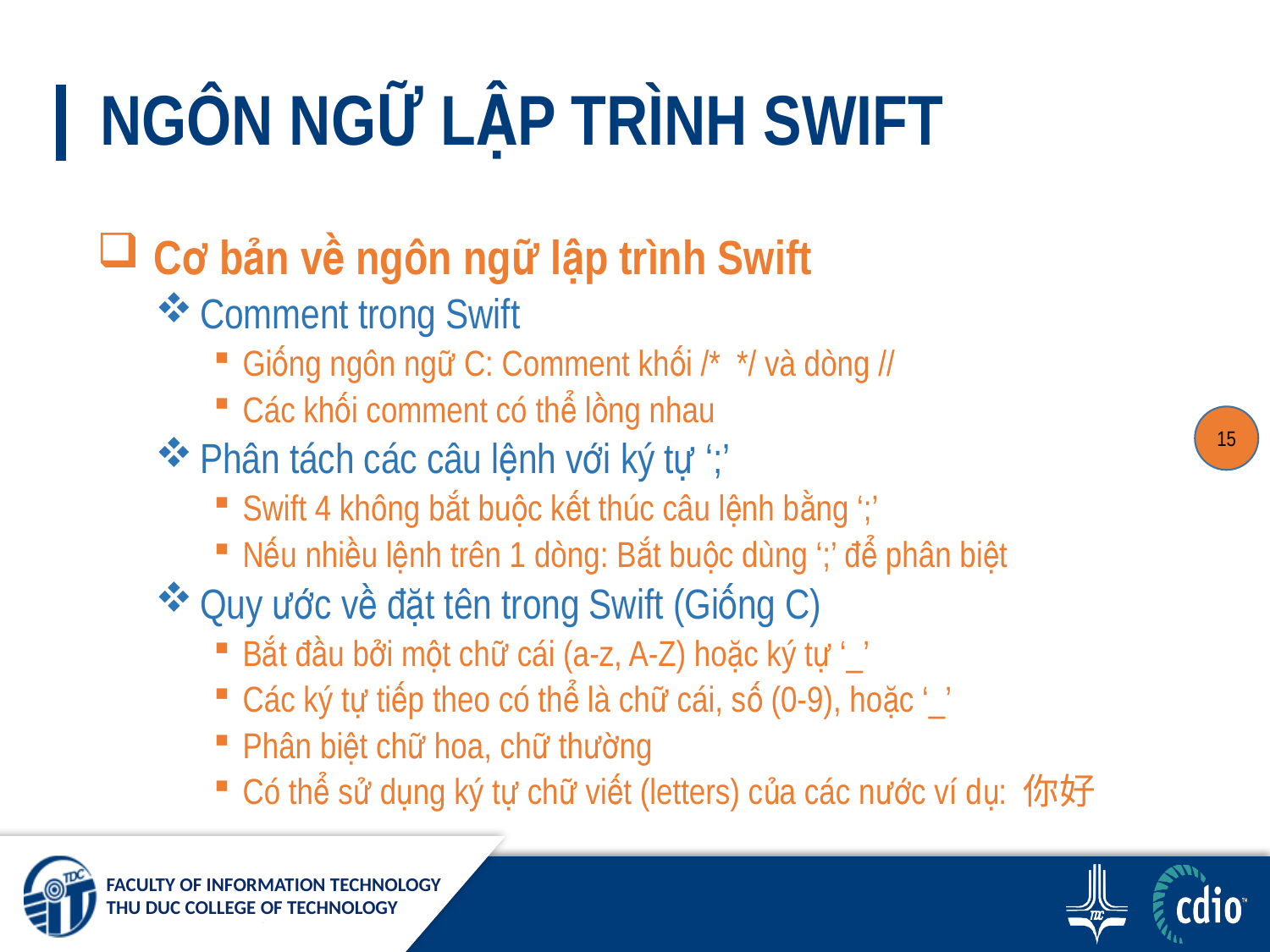

# NGÔN NGỮ LẬP TRÌNH SWIFT
 Cơ bản về ngôn ngữ lập trình Swift
Comment trong Swift
Giống ngôn ngữ C: Comment khối /*  */ và dòng //
Các khối comment có thể lồng nhau
Phân tách các câu lệnh với ký tự ‘;’
Swift 4 không bắt buộc kết thúc câu lệnh bằng ‘;’
Nếu nhiều lệnh trên 1 dòng: Bắt buộc dùng ‘;’ để phân biệt
Quy ước về đặt tên trong Swift (Giống C)
Bắt đầu bởi một chữ cái (a-z, A-Z) hoặc ký tự ‘_’
Các ký tự tiếp theo có thể là chữ cái, số (0-9), hoặc ‘_’
Phân biệt chữ hoa, chữ thường
Có thể sử dụng ký tự chữ viết (letters) của các nước ví dụ: 你好